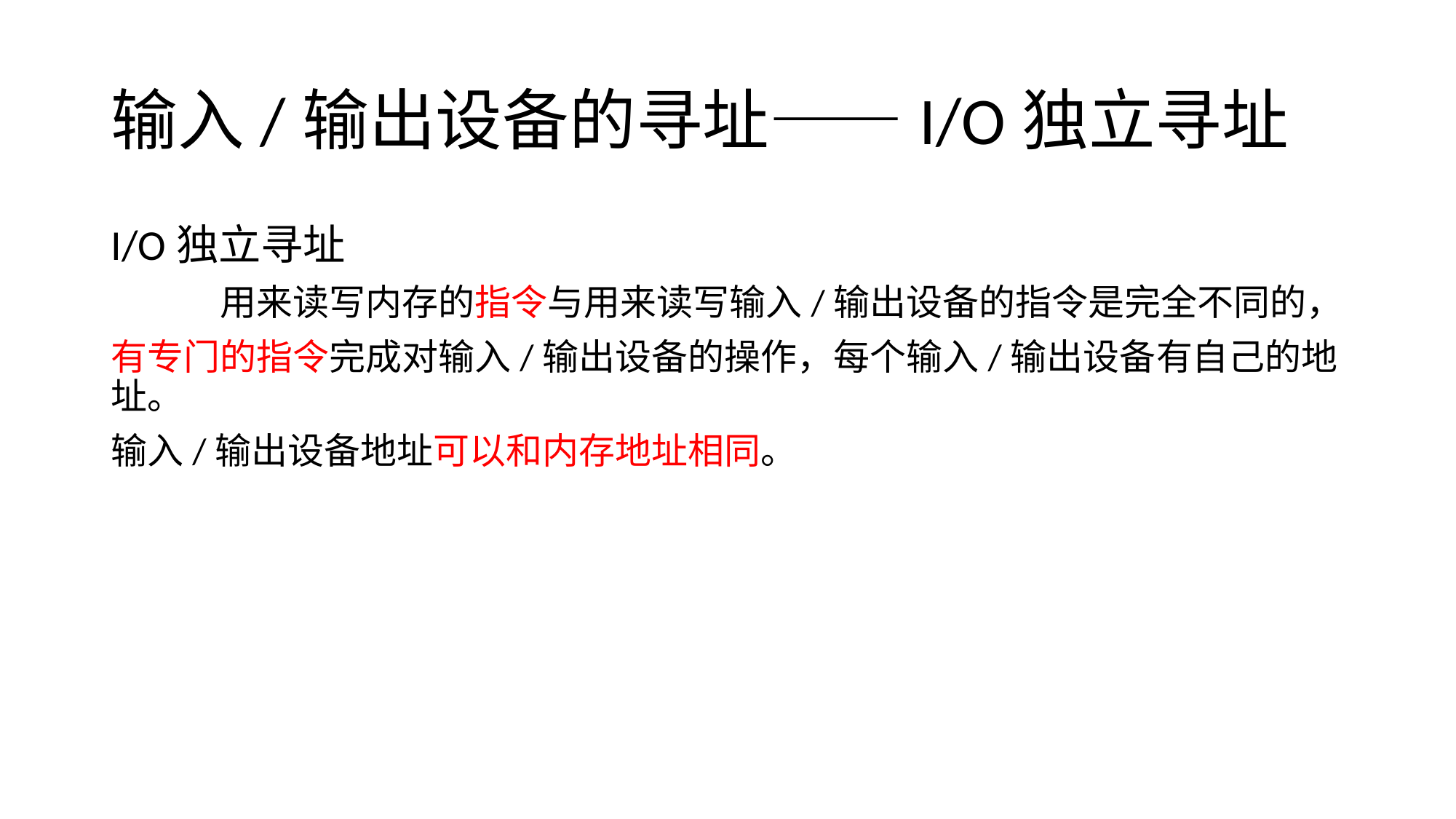

# 输入/输出设备的寻址——I/O独立寻址
I/O独立寻址
	用来读写内存的指令与用来读写输入/输出设备的指令是完全不同的，
有专门的指令完成对输入/输出设备的操作，每个输入/输出设备有自己的地址。
输入/输出设备地址可以和内存地址相同。